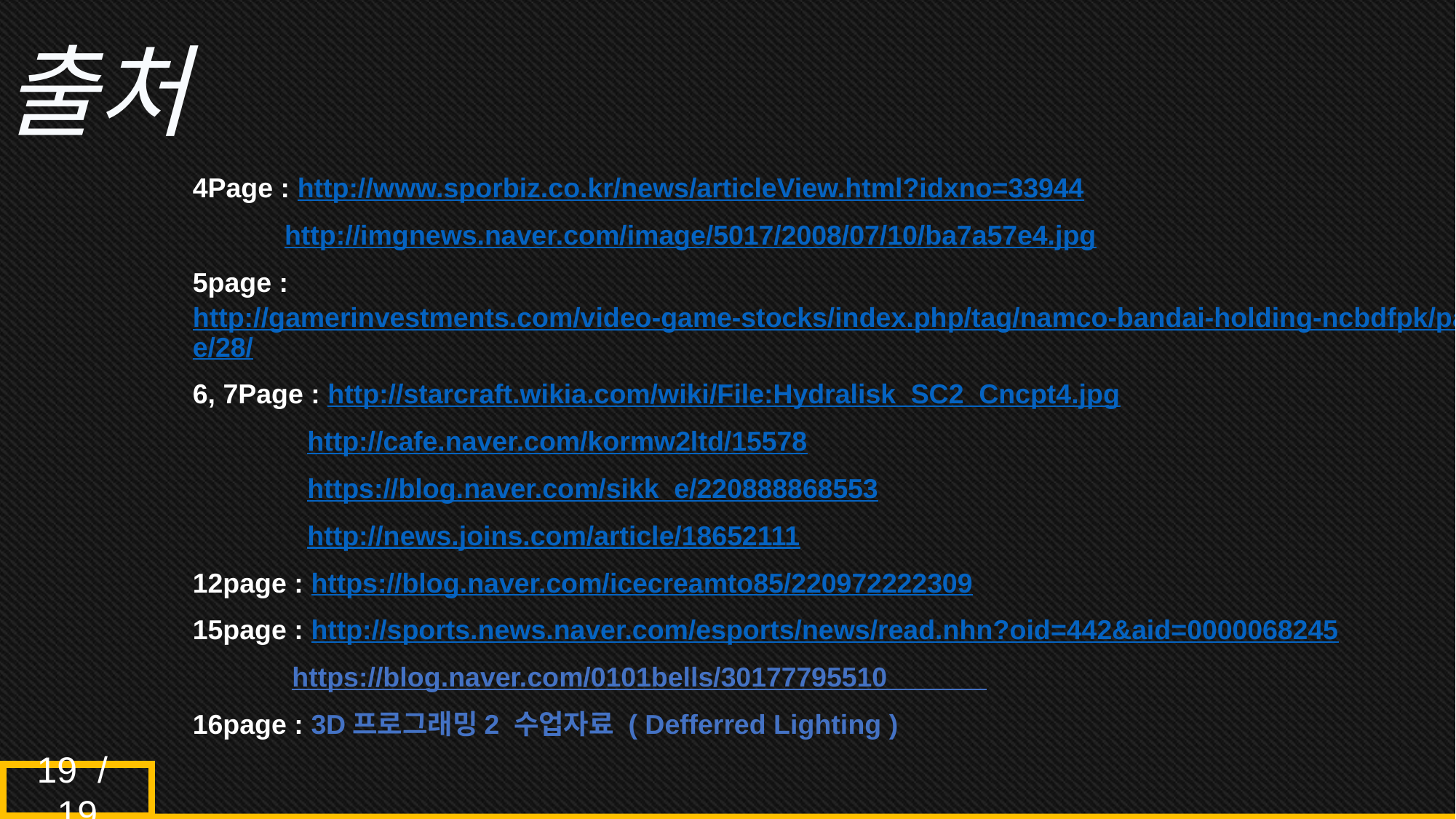

출처
4Page : http://www.sporbiz.co.kr/news/articleView.html?idxno=33944
            http://imgnews.naver.com/image/5017/2008/07/10/ba7a57e4.jpg
5page : http://gamerinvestments.com/video-game-stocks/index.php/tag/namco-bandai-holding-ncbdfpk/page/28/
6, 7Page : http://starcraft.wikia.com/wiki/File:Hydralisk_SC2_Cncpt4.jpg
               http://cafe.naver.com/kormw2ltd/15578
               https://blog.naver.com/sikk_e/220888868553
               http://news.joins.com/article/18652111
12page : https://blog.naver.com/icecreamto85/220972222309
15page : http://sports.news.naver.com/esports/news/read.nhn?oid=442&aid=0000068245
             https://blog.naver.com/0101bells/30177795510
16page : 3D프로그래밍2 수업자료 ( Defferred Lighting )

19  /  19